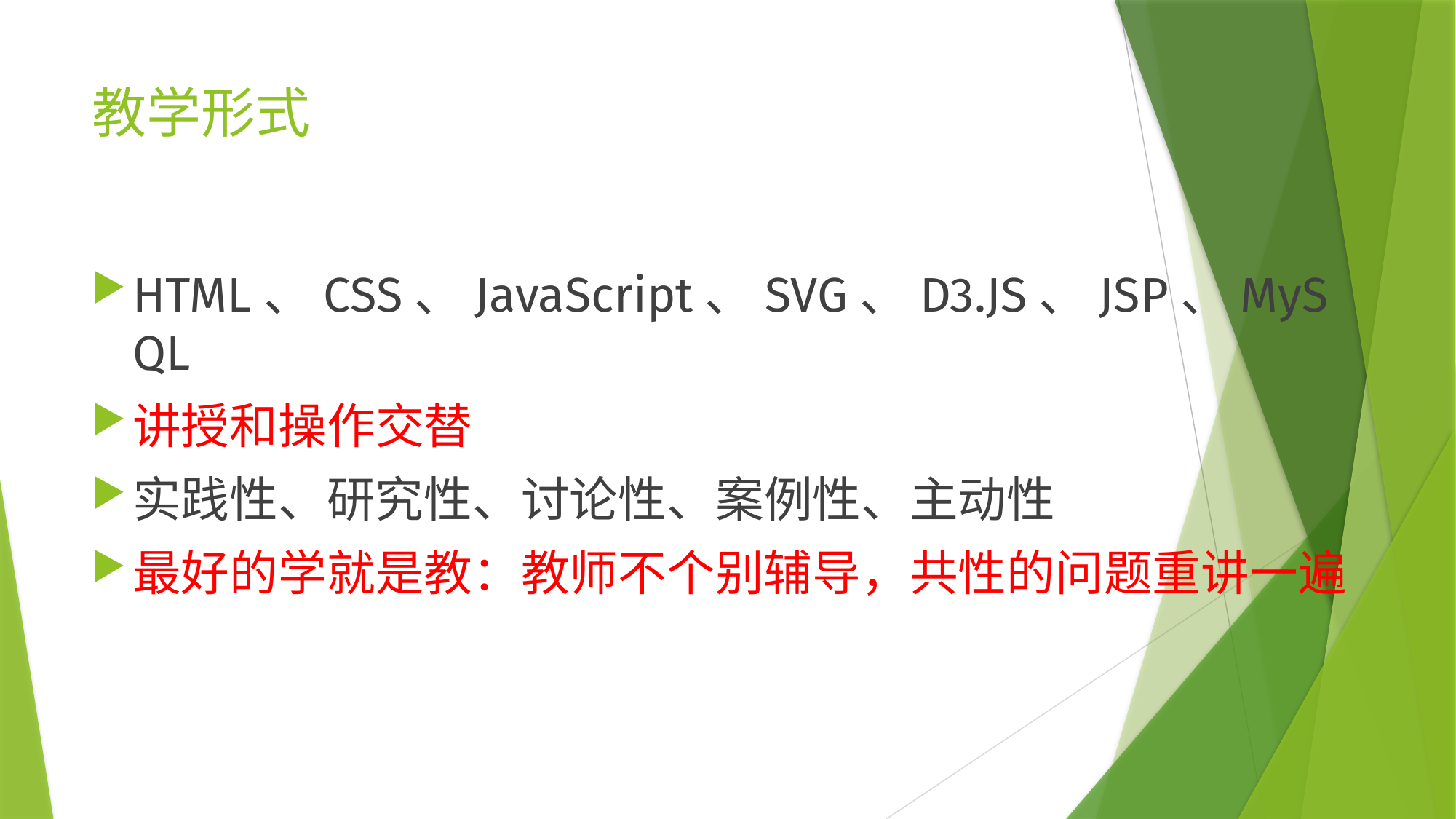

# 教学形式
HTML、CSS、JavaScript、SVG、D3.JS、JSP、MySQL
讲授和操作交替
实践性、研究性、讨论性、案例性、主动性
最好的学就是教：教师不个别辅导，共性的问题重讲一遍